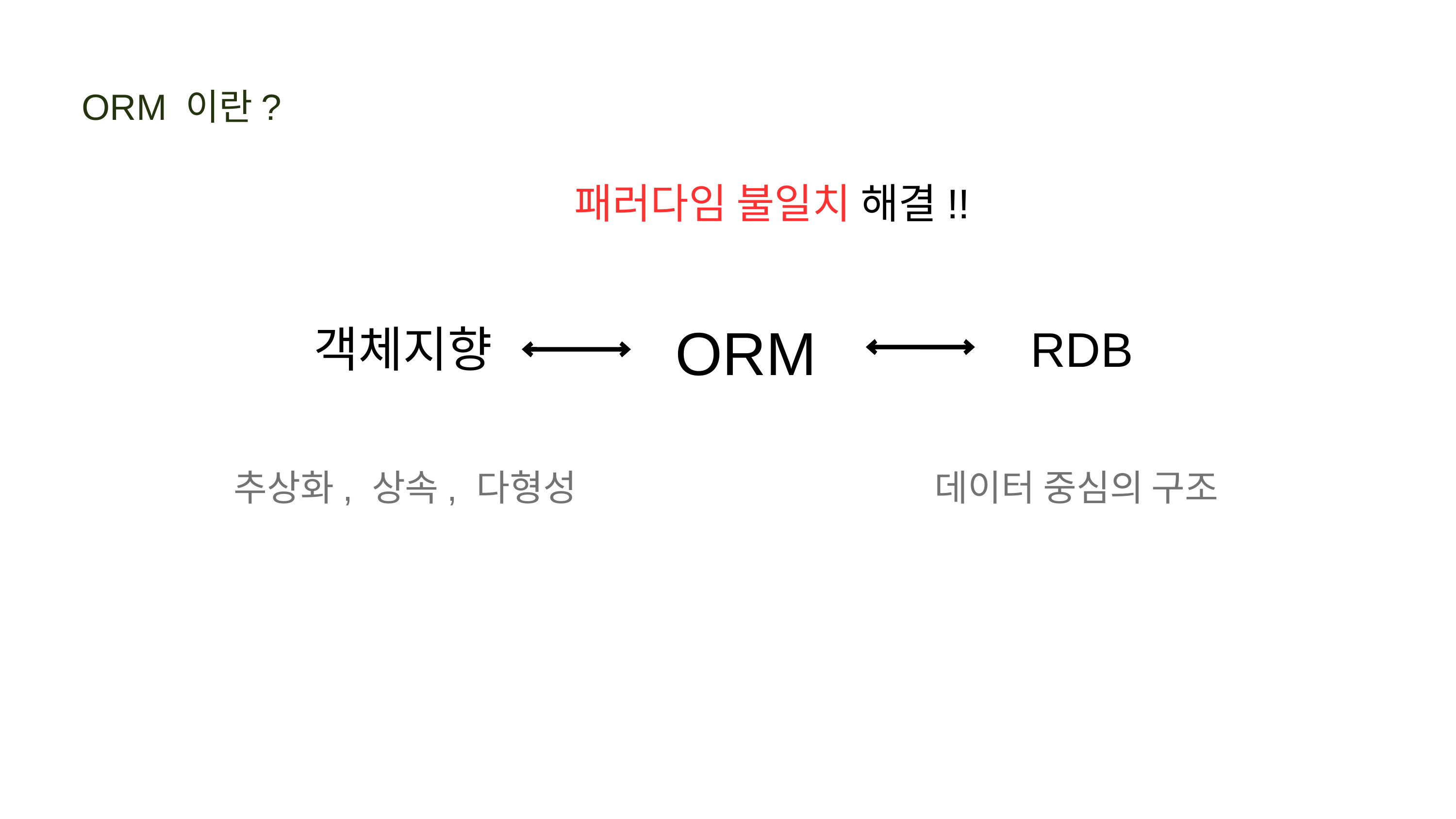

ORM 이란?
패러다임 불일치 해결!!
ORM
객체지향
RDB

추상화, 상속, 다형성
데이터 중심의 구조